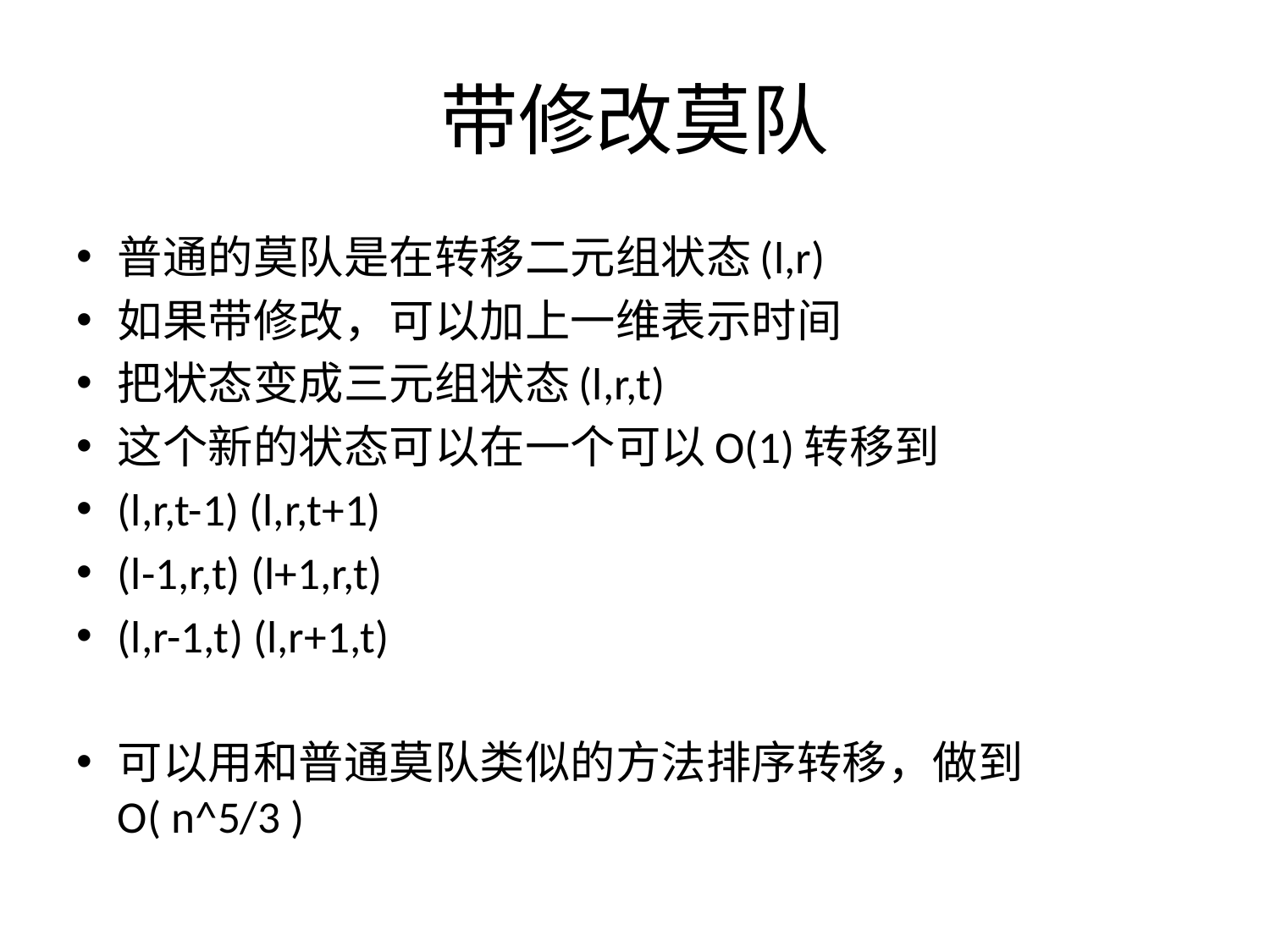

# 带修改莫队
普通的莫队是在转移二元组状态(l,r)
如果带修改，可以加上一维表示时间
把状态变成三元组状态(l,r,t)
这个新的状态可以在一个可以O(1)转移到
(l,r,t-1) (l,r,t+1)
(l-1,r,t) (l+1,r,t)
(l,r-1,t) (l,r+1,t)

可以用和普通莫队类似的方法排序转移，做到O( n^5/3 )